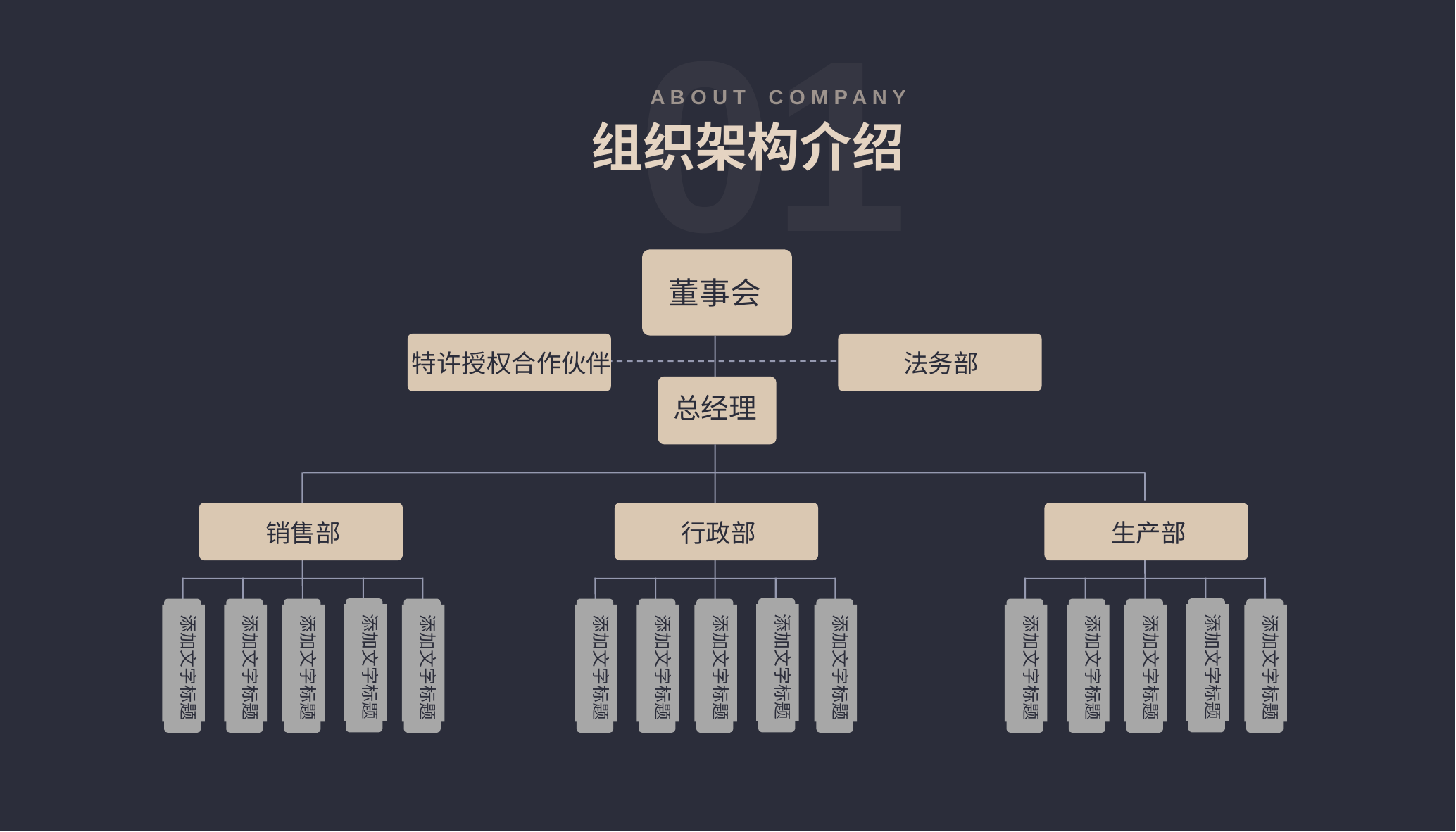

01
A B O U T    C O M P A N Y
组织架构介绍

董事会

特许授权合作伙伴

法务部

总经理

销售部

行政部

生产部

添加文字标题

添加文字标题

添加文字标题

添加文字标题

添加文字标题

添加文字标题

添加文字标题

添加文字标题

添加文字标题

添加文字标题

添加文字标题

添加文字标题

添加文字标题

添加文字标题

添加文字标题